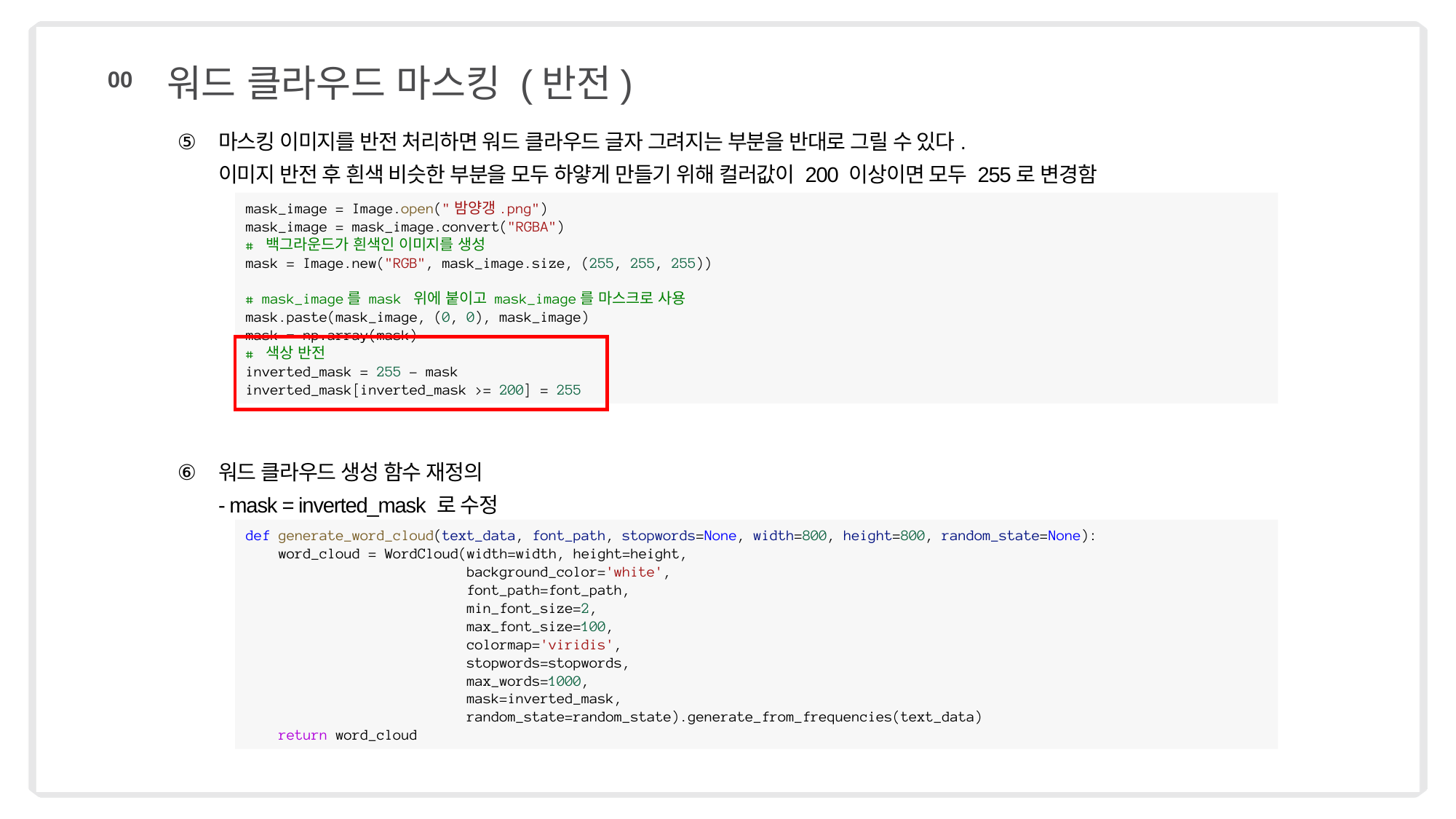

워드 클라우드 마스킹 (반전)
00
마스킹 이미지를 반전 처리하면 워드 클라우드 글자 그려지는 부분을 반대로 그릴 수 있다.
이미지 반전 후 흰색 비슷한 부분을 모두 하얗게 만들기 위해 컬러값이 200 이상이면 모두 255로 변경함

워드 클라우드 생성 함수 재정의
- mask = inverted_mask 로 수정
mask_image = Image.open("밤양갱.png")
mask_image = mask_image.convert("RGBA")
# 백그라운드가 흰색인 이미지를 생성
mask = Image.new("RGB", mask_image.size, (255, 255, 255))

# mask_image를 mask 위에 붙이고 mask_image를 마스크로 사용
mask.paste(mask_image, (0, 0), mask_image)
mask = np.array(mask)
# 색상 반전
inverted_mask = 255 - mask
inverted_mask[inverted_mask >= 200] = 255

def generate_word_cloud(text_data, font_path, stopwords=None, width=800, height=800, random_state=None):
    word_cloud = WordCloud(width=width, height=height,
                           background_color='white',
                           font_path=font_path,
                           min_font_size=2,
                           max_font_size=100,
                           colormap='viridis',
                           stopwords=stopwords,
                           max_words=1000,
                           mask=inverted_mask,
                           random_state=random_state).generate_from_frequencies(text_data)
    return word_cloud